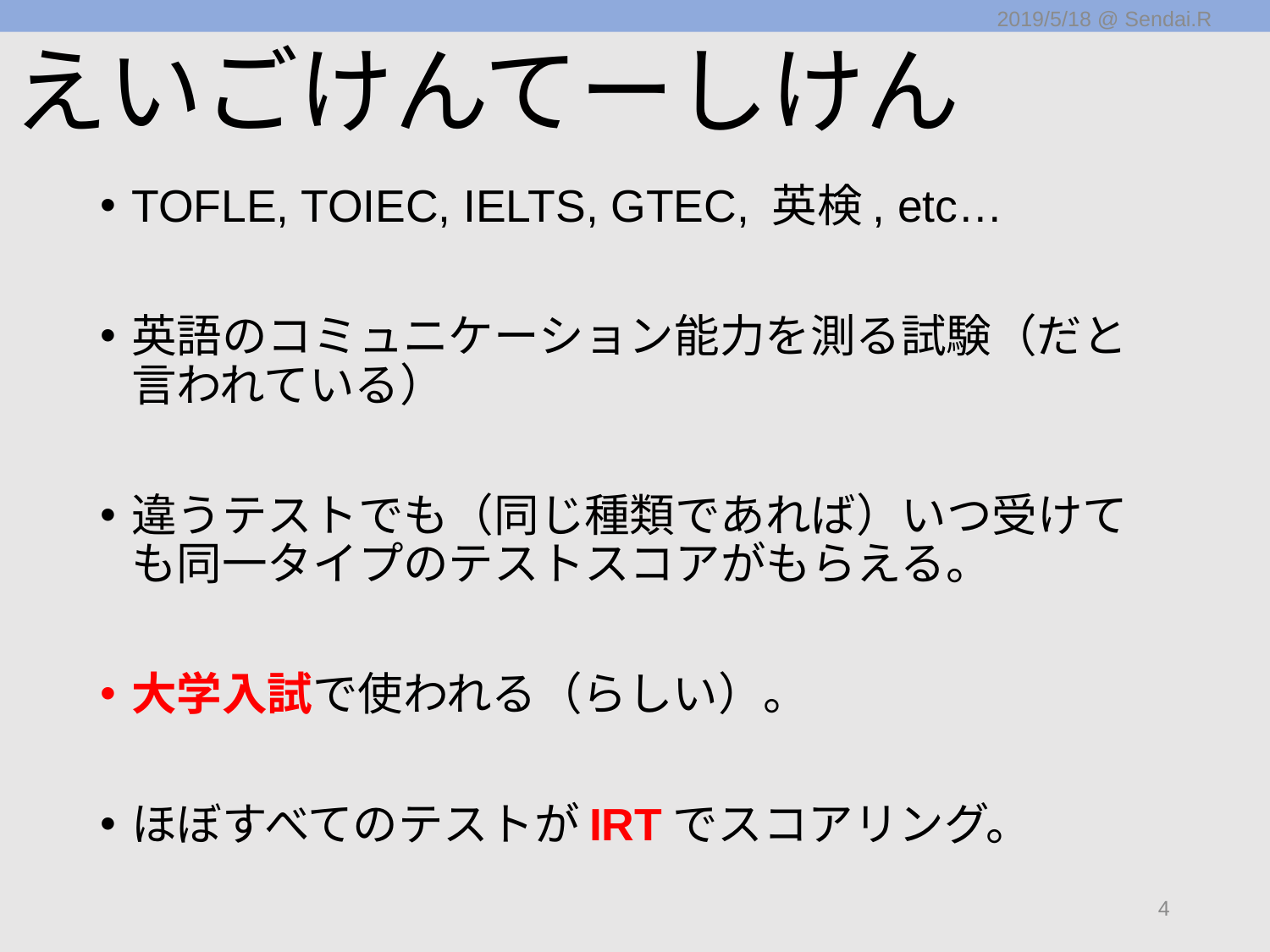

2019/5/18 @ Sendai.R
# えいごけんてーしけん
TOFLE, TOIEC, IELTS, GTEC, 英検, etc…

英語のコミュニケーション能力を測る試験（だと言われている）

違うテストでも（同じ種類であれば）いつ受けても同一タイプのテストスコアがもらえる。

大学入試で使われる（らしい）。

ほぼすべてのテストがIRTでスコアリング。
4